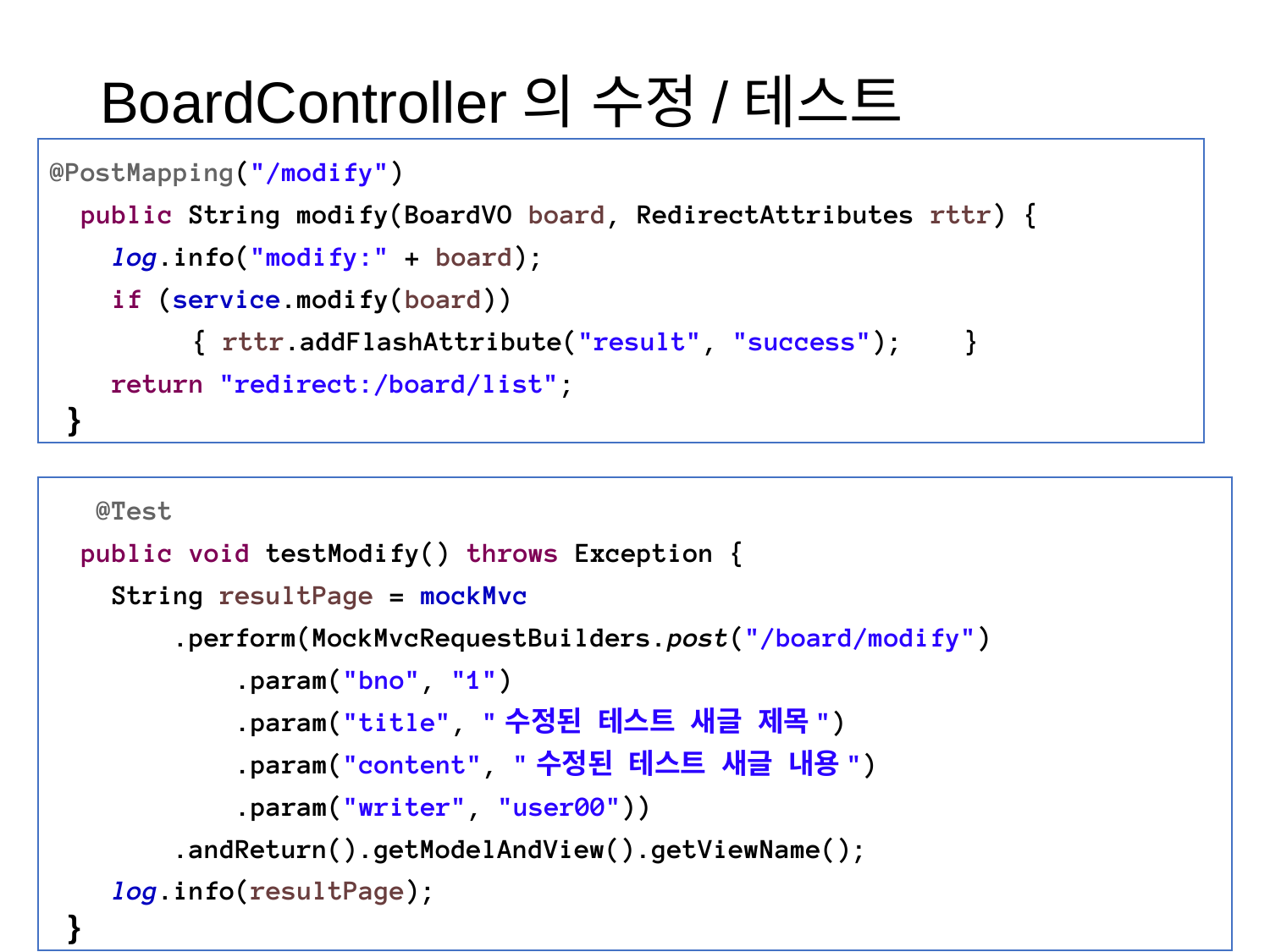

# BoardController의 수정/테스트
@PostMapping("/modify")
  public String modify(BoardVO board, RedirectAttributes rttr) {
    log.info("modify:" + board);
    if (service.modify(board))
	 { rttr.addFlashAttribute("result", "success");    }
    return "redirect:/board/list";
  }
   @Test
  public void testModify() throws Exception {
    String resultPage = mockMvc
        .perform(MockMvcRequestBuilders.post("/board/modify")
            .param("bno", "1")
            .param("title", "수정된 테스트 새글 제목")
            .param("content", "수정된 테스트 새글 내용")
            .param("writer", "user00"))
        .andReturn().getModelAndView().getViewName();
    log.info(resultPage);
  }